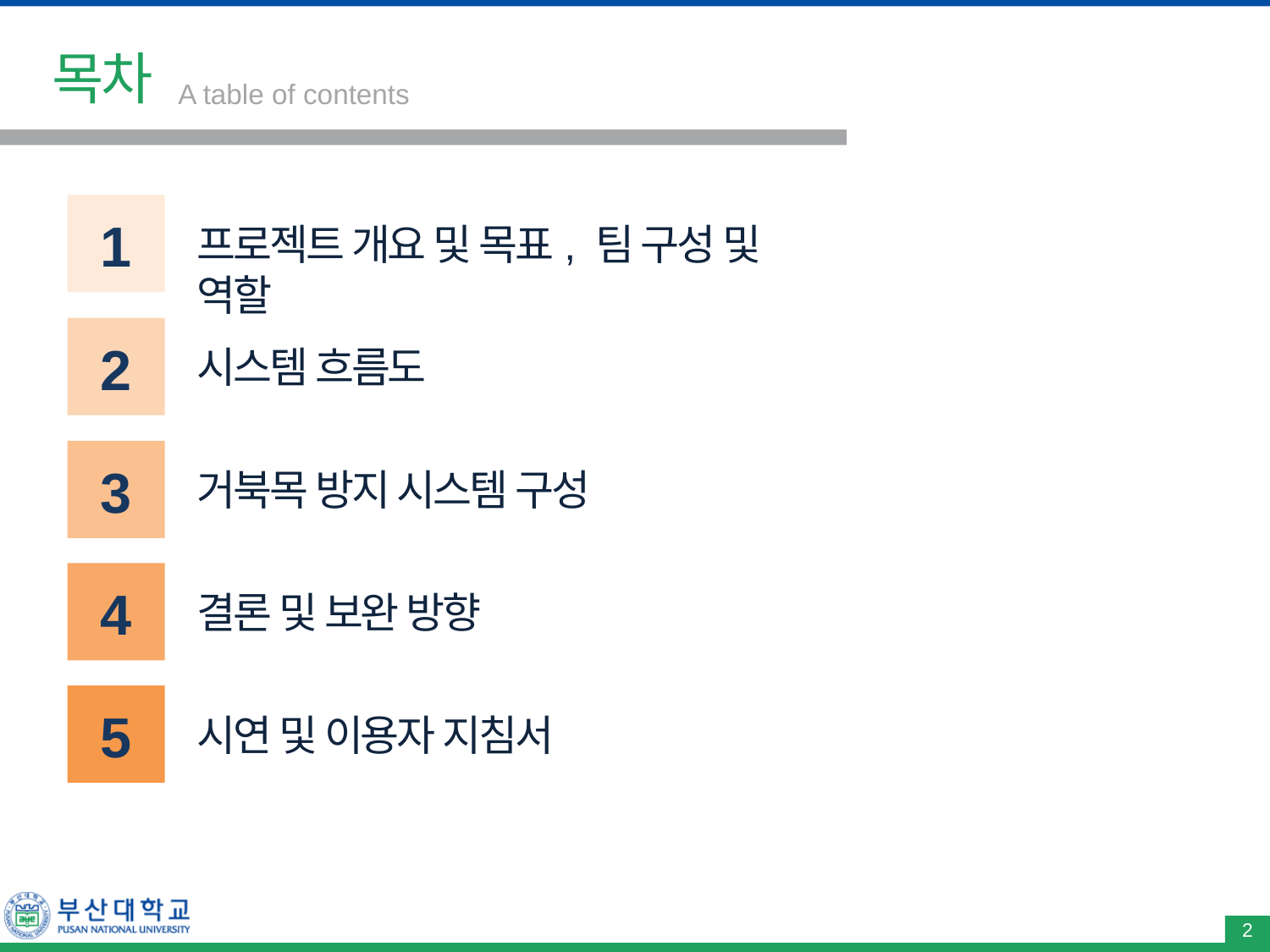

# 목차
A table of contents

1
프로젝트 개요 및 목표, 팀 구성 및 역할

2
시스템 흐름도

3
거북목 방지 시스템 구성

4
결론 및 보완 방향

5
시연 및 이용자 지침서

2